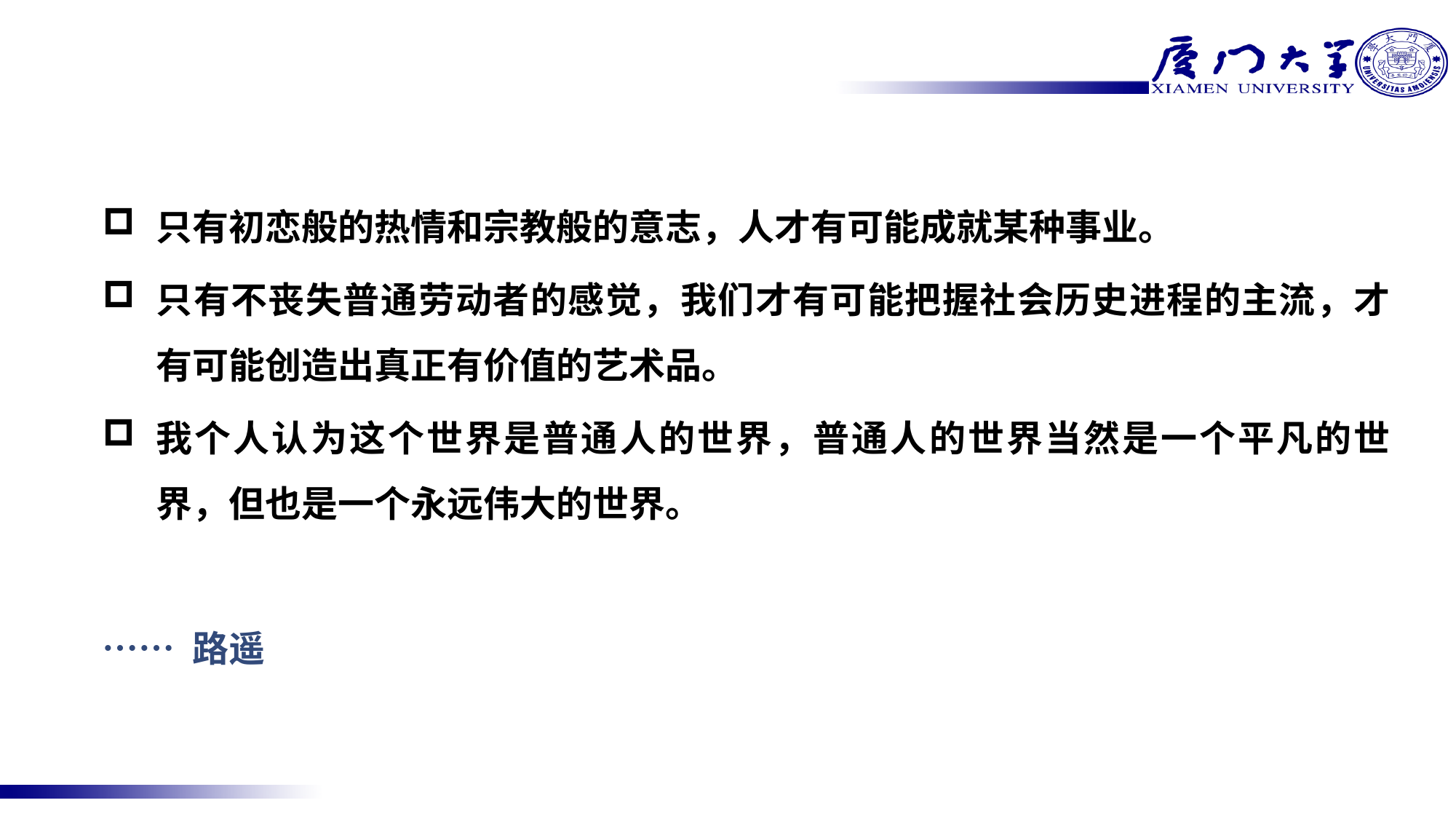

只有初恋般的热情和宗教般的意志，人才有可能成就某种事业。
只有不丧失普通劳动者的感觉，我们才有可能把握社会历史进程的主流，才有可能创造出真正有价值的艺术品。
我个人认为这个世界是普通人的世界，普通人的世界当然是一个平凡的世界，但也是一个永远伟大的世界。

…… 路遥